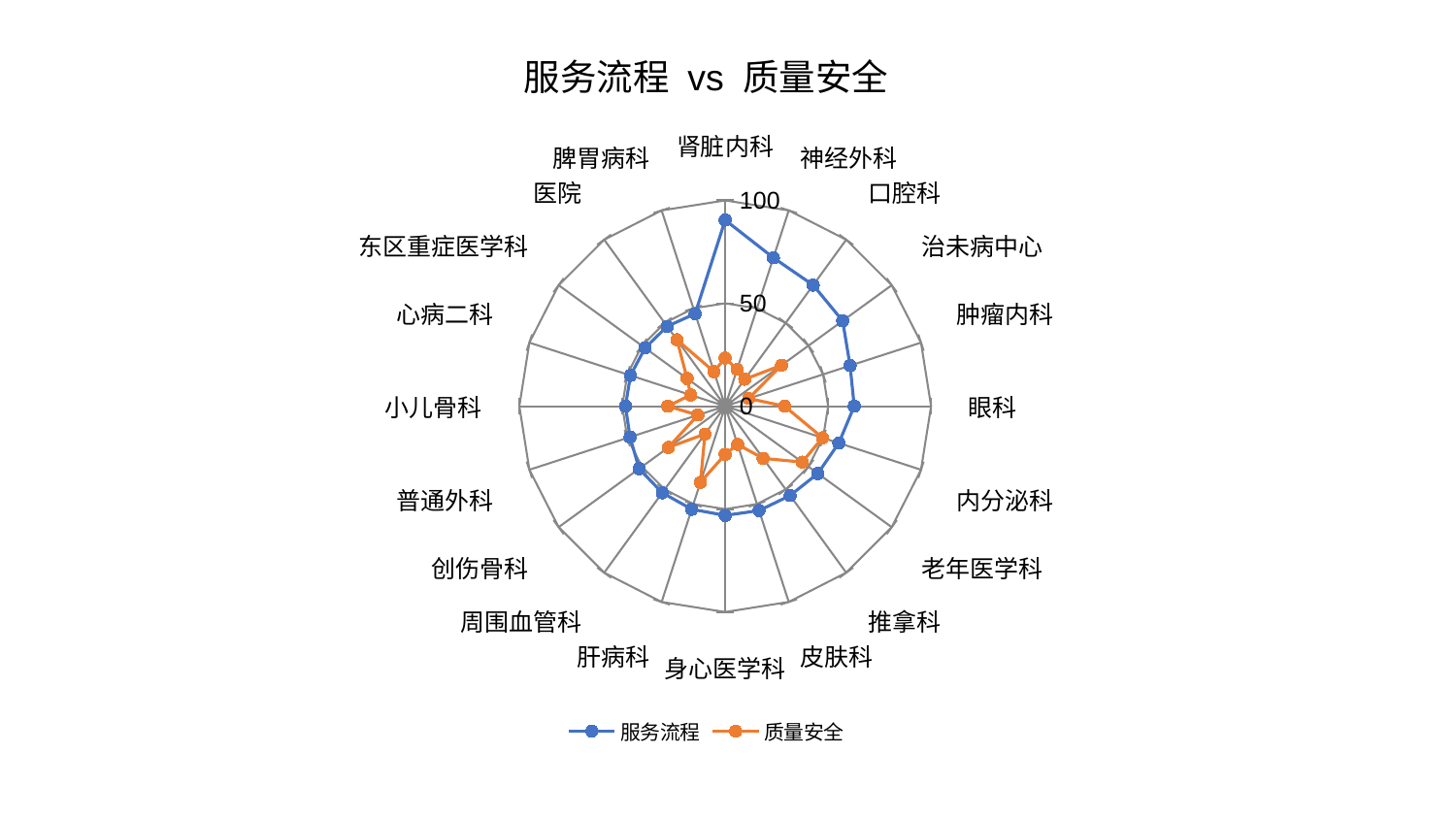

### Chart: 服务流程 vs 质量安全

| Category | 服务流程 | 质量安全 |
|---|---|---|
| 肾脏内科 | 90.42820881183667 | 23.437865717374176 |
| 神经外科 | 75.82642183921786 | 18.790899369143574 |
| 口腔科 | 72.73285633034263 | 16.195230525891848 |
| 治未病中心 | 70.53866204163481 | 33.83106580109044 |
| 肿瘤内科 | 63.80016746402934 | 12.028167495963558 |
| 眼科 | 62.6849975059898 | 28.842496210808825 |
| 内分泌科 | 58.035159795953604 | 49.72041716273863 |
| 老年医学科 | 55.63858420414532 | 46.25811438047194 |
| 推拿科 | 53.66898752367118 | 31.318031828364877 |
| 皮肤科 | 53.31765325047957 | 19.54764597457452 |
| 身心医学科 | 53.074732136415335 | 23.432414613264932 |
| 肝病科 | 52.656265357746065 | 38.88668829670473 |
| 周围血管科 | 52.02777378491977 | 16.741745380894482 |
| 创伤骨科 | 51.69016938056483 | 34.09574102432743 |
| 普通外科 | 48.606614922765644 | 13.984894703686155 |
| 小儿骨科 | 48.46466326328871 | 27.882708806858897 |
| 心病二科 | 48.380544122182854 | 17.617467832980843 |
| 东区重症医学科 | 48.126712560840375 | 22.870711092738578 |
| 医院 | 47.94334225731097 | 39.85199954594994 |
| 脾胃病科 | 47.268294953622515 | 17.656648165133447 |
58